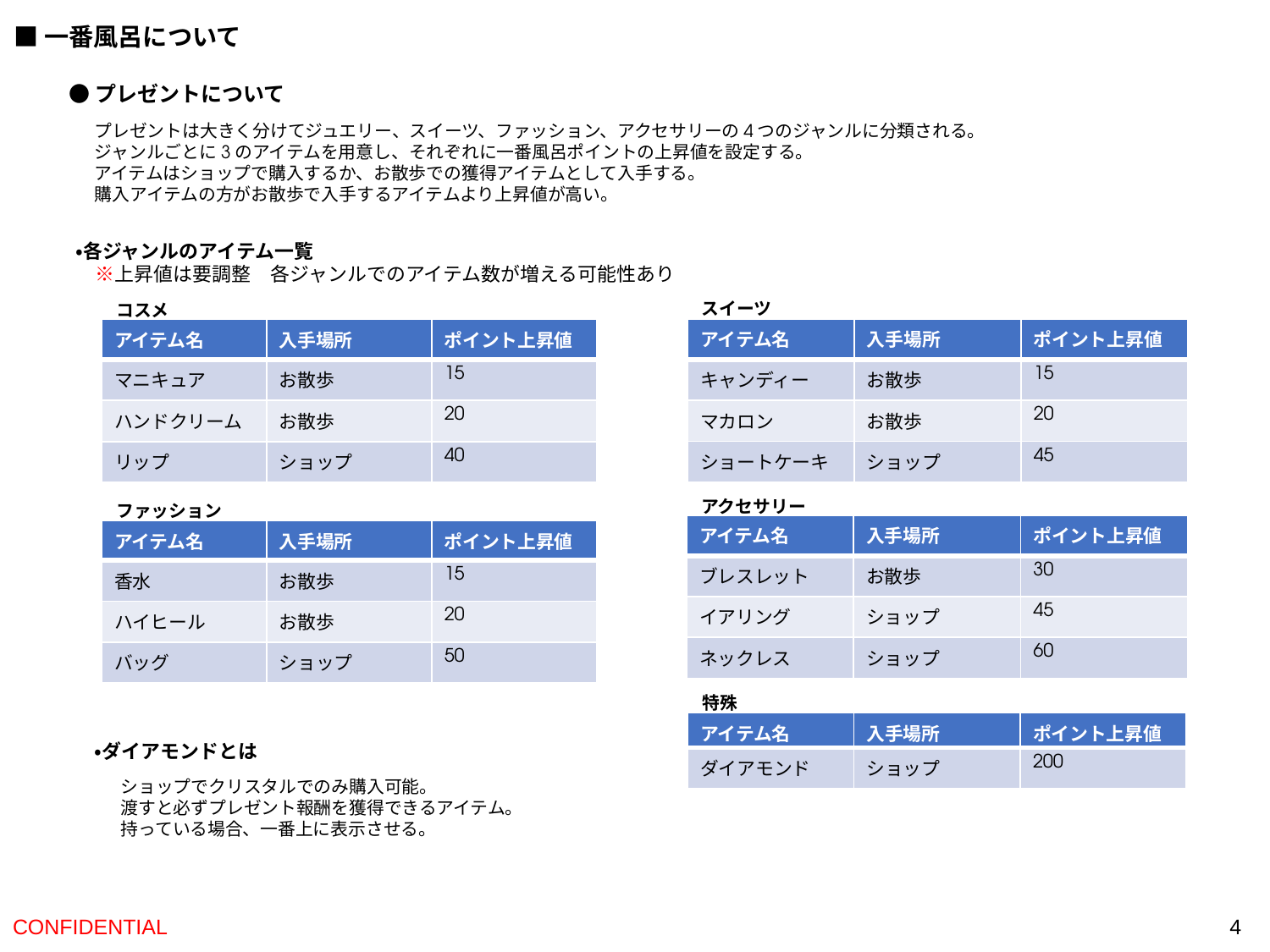

■一番風呂について
●プレゼントについて
プレゼントは大きく分けてジュエリー、スイーツ、ファッション、アクセサリーの4つのジャンルに分類される。
ジャンルごとに3のアイテムを用意し、それぞれに一番風呂ポイントの上昇値を設定する。
アイテムはショップで購入するか、お散歩での獲得アイテムとして入手する。
購入アイテムの方がお散歩で入手するアイテムより上昇値が高い。
・各ジャンルのアイテム一覧
　※上昇値は要調整　各ジャンルでのアイテム数が増える可能性あり
スイーツ
コスメ
| アイテム名 | 入手場所 | ポイント上昇値 |
| --- | --- | --- |
| キャンディー | お散歩 | 15 |
| マカロン | お散歩 | 20 |
| ショートケーキ | ショップ | 45 |
| アイテム名 | 入手場所 | ポイント上昇値 |
| --- | --- | --- |
| マニキュア | お散歩 | 15 |
| ハンドクリーム | お散歩 | 20 |
| リップ | ショップ | 40 |
アクセサリー
ファッション
| アイテム名 | 入手場所 | ポイント上昇値 |
| --- | --- | --- |
| ブレスレット | お散歩 | 30 |
| イアリング | ショップ | 45 |
| ネックレス | ショップ | 60 |
| アイテム名 | 入手場所 | ポイント上昇値 |
| --- | --- | --- |
| 香水 | お散歩 | 15 |
| ハイヒール | お散歩 | 20 |
| バッグ | ショップ | 50 |
特殊
| アイテム名 | 入手場所 | ポイント上昇値 |
| --- | --- | --- |
| ダイアモンド | ショップ | 200 |
・ダイアモンドとは
ショップでクリスタルでのみ購入可能。
渡すと必ずプレゼント報酬を獲得できるアイテム。
持っている場合、一番上に表示させる。
4
CONFIDENTIAL